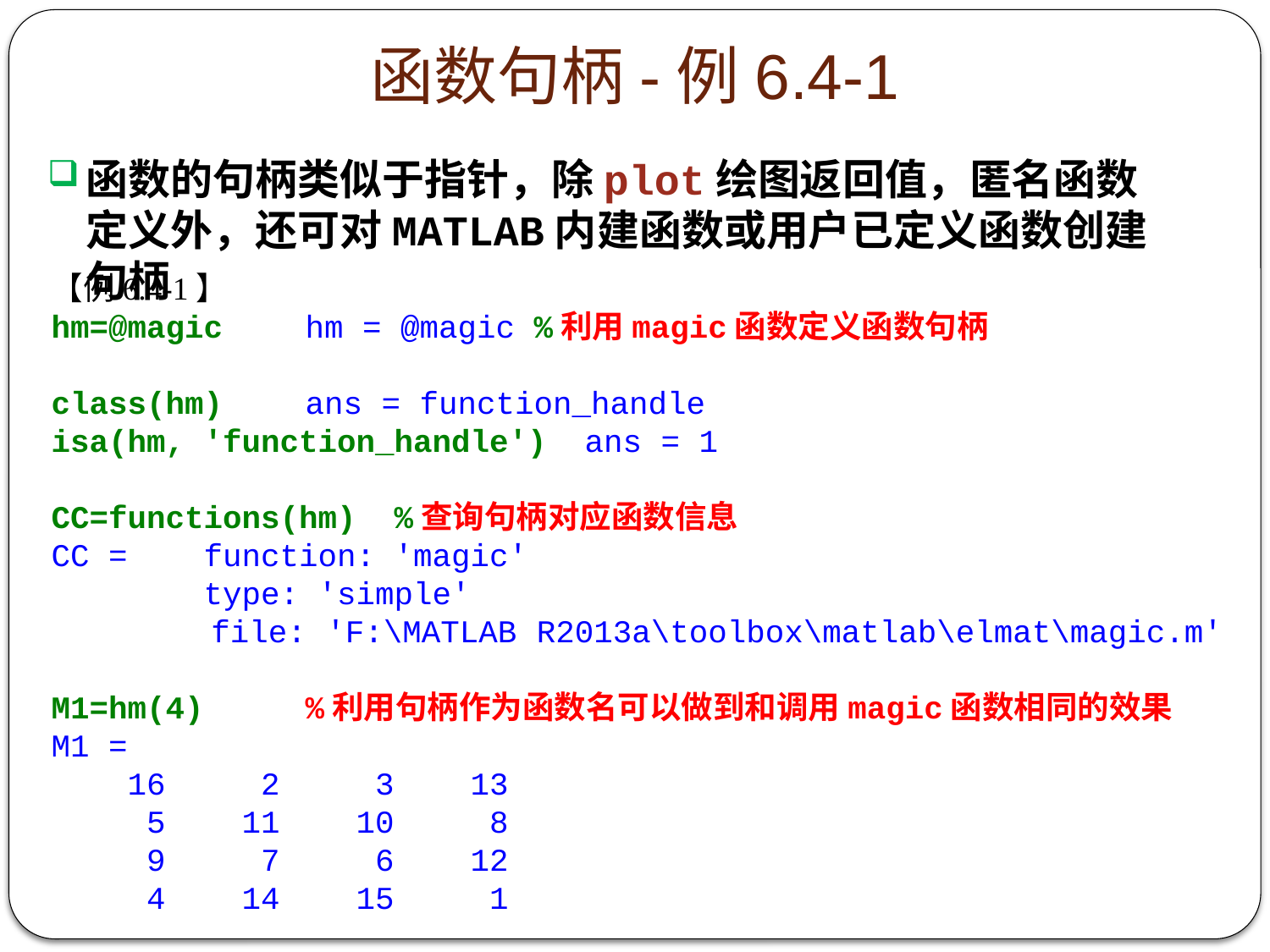

# 函数句柄-例6.4-1
函数的句柄类似于指针，除plot绘图返回值，匿名函数定义外，还可对MATLAB内建函数或用户已定义函数创建句柄
【例6.4-1】
hm=@magic  	hm = @magic %利用magic函数定义函数句柄

class(hm) 	ans = function_handle
isa(hm, 'function_handle')  ans = 1

CC=functions(hm)  %查询句柄对应函数信息
CC =    function: 'magic'
        type: 'simple'
        file: 'F:\MATLAB R2013a\toolbox\matlab\elmat\magic.m'

M1=hm(4)  	%利用句柄作为函数名可以做到和调用magic函数相同的效果
M1 =
    16     2     3    13
     5    11    10     8
     9     7     6    12
     4    14    15     1